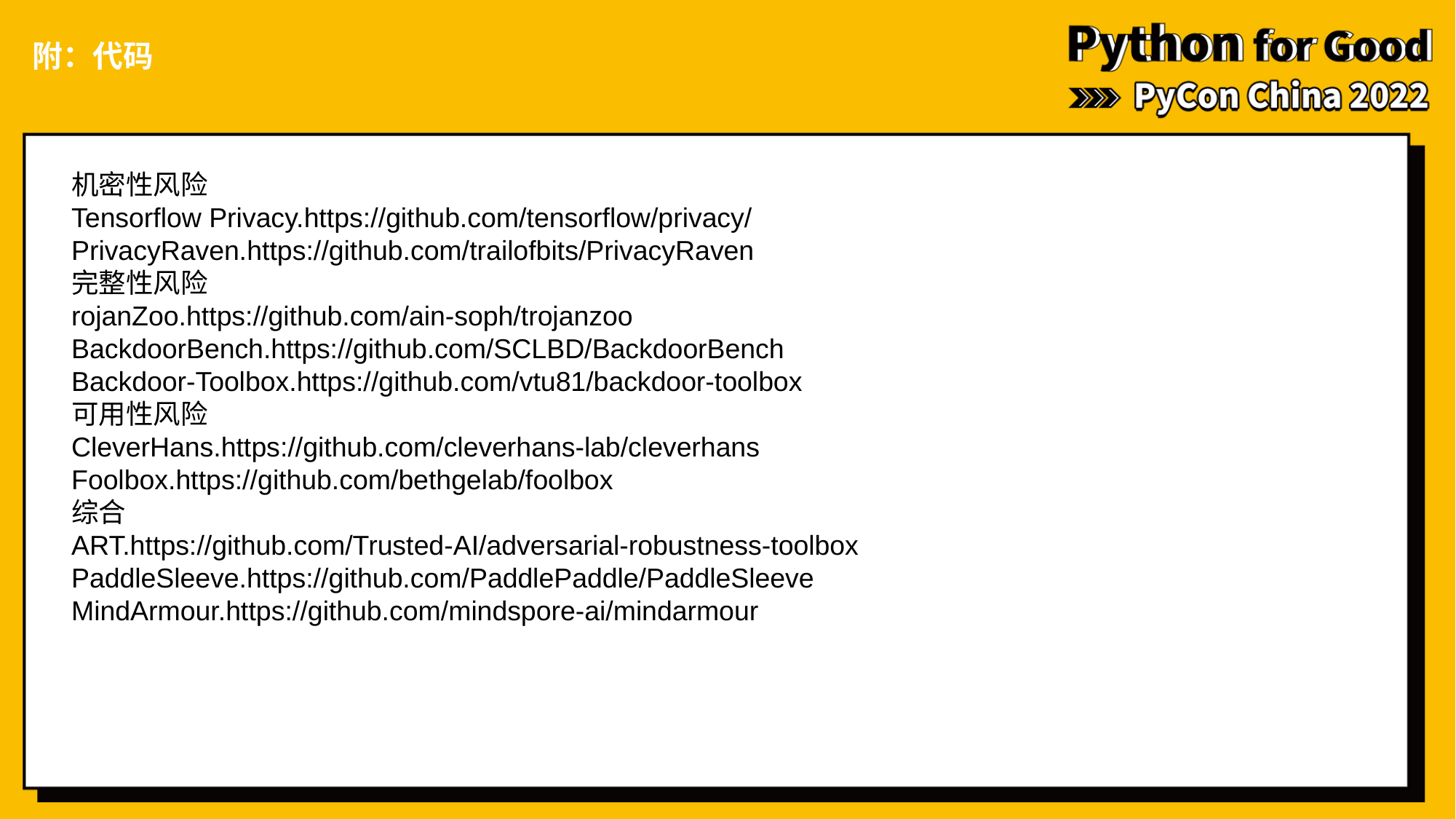

附：代码
机密性风险
Tensorflow Privacy.https://github.com/tensorflow/privacy/
PrivacyRaven.https://github.com/trailofbits/PrivacyRaven
完整性风险
rojanZoo.https://github.com/ain-soph/trojanzoo
BackdoorBench.https://github.com/SCLBD/BackdoorBench
Backdoor-Toolbox.https://github.com/vtu81/backdoor-toolbox
可用性风险
CleverHans.https://github.com/cleverhans-lab/cleverhans
Foolbox.https://github.com/bethgelab/foolbox
综合
ART.https://github.com/Trusted-AI/adversarial-robustness-toolbox
PaddleSleeve.https://github.com/PaddlePaddle/PaddleSleeve
MindArmour.https://github.com/mindspore-ai/mindarmour
31